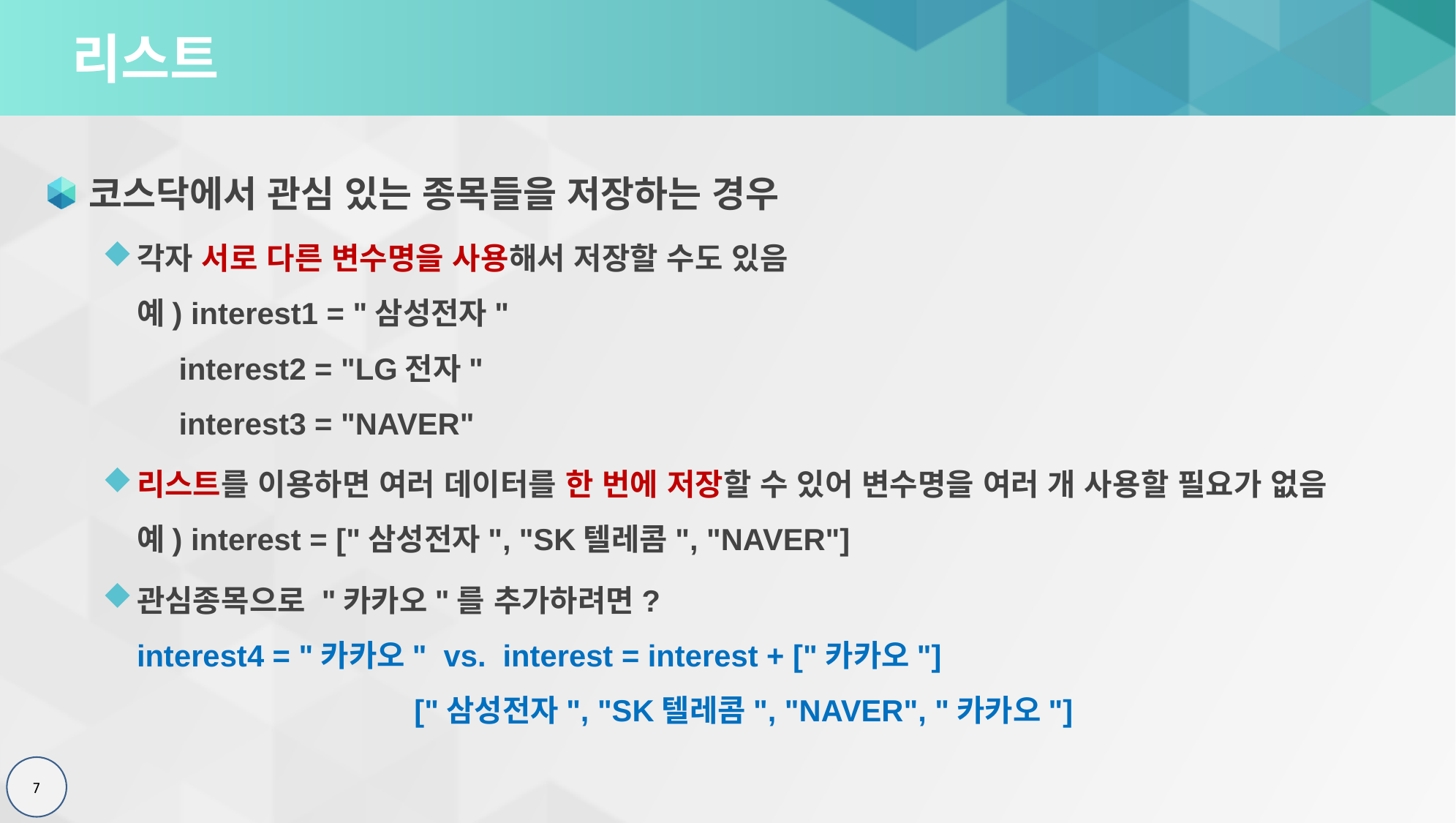

# 리스트
코스닥에서 관심 있는 종목들을 저장하는 경우
각자 서로 다른 변수명을 사용해서 저장할 수도 있음
예) interest1 = "삼성전자"
     interest2 = "LG전자"
     interest3 = "NAVER"
리스트를 이용하면 여러 데이터를 한 번에 저장할 수 있어 변수명을 여러 개 사용할 필요가 없음
예) interest = ["삼성전자", "SK텔레콤", "NAVER"]
관심종목으로 "카카오"를 추가하려면?
interest4 = "카카오"  vs.  interest = interest + ["카카오"]
                                 ["삼성전자", "SK텔레콤", "NAVER", "카카오"]